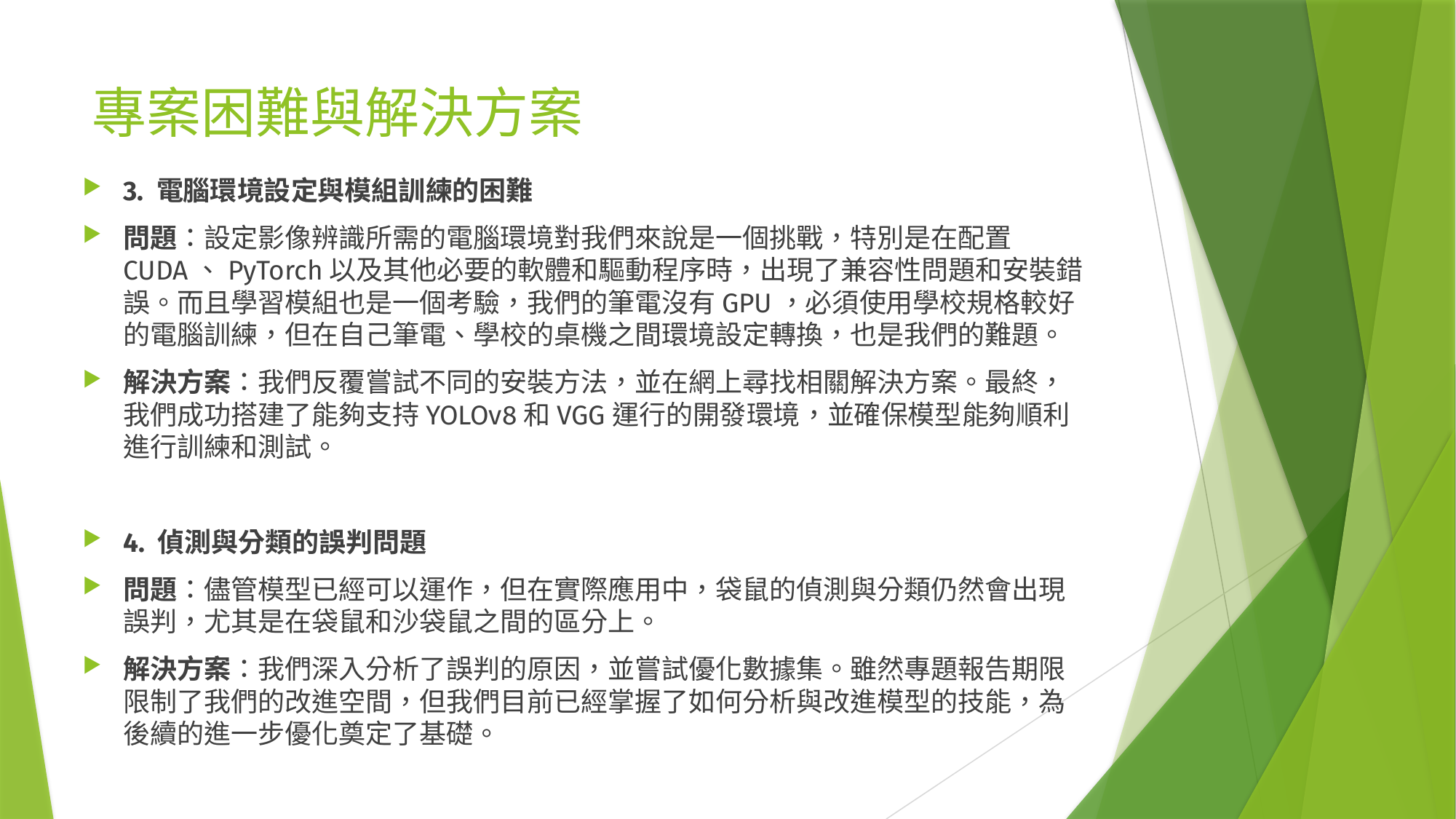

# 專案困難與解決方案
3. 電腦環境設定與模組訓練的困難
問題：設定影像辨識所需的電腦環境對我們來說是一個挑戰，特別是在配置CUDA、PyTorch以及其他必要的軟體和驅動程序時，出現了兼容性問題和安裝錯誤。而且學習模組也是一個考驗，我們的筆電沒有GPU，必須使用學校規格較好的電腦訓練，但在自己筆電、學校的桌機之間環境設定轉換，也是我們的難題。
解決方案：我們反覆嘗試不同的安裝方法，並在網上尋找相關解決方案。最終，我們成功搭建了能夠支持YOLOv8和VGG運行的開發環境，並確保模型能夠順利進行訓練和測試。

4. 偵測與分類的誤判問題
問題：儘管模型已經可以運作，但在實際應用中，袋鼠的偵測與分類仍然會出現誤判，尤其是在袋鼠和沙袋鼠之間的區分上。
解決方案：我們深入分析了誤判的原因，並嘗試優化數據集。雖然專題報告期限限制了我們的改進空間，但我們目前已經掌握了如何分析與改進模型的技能，為後續的進一步優化奠定了基礎。